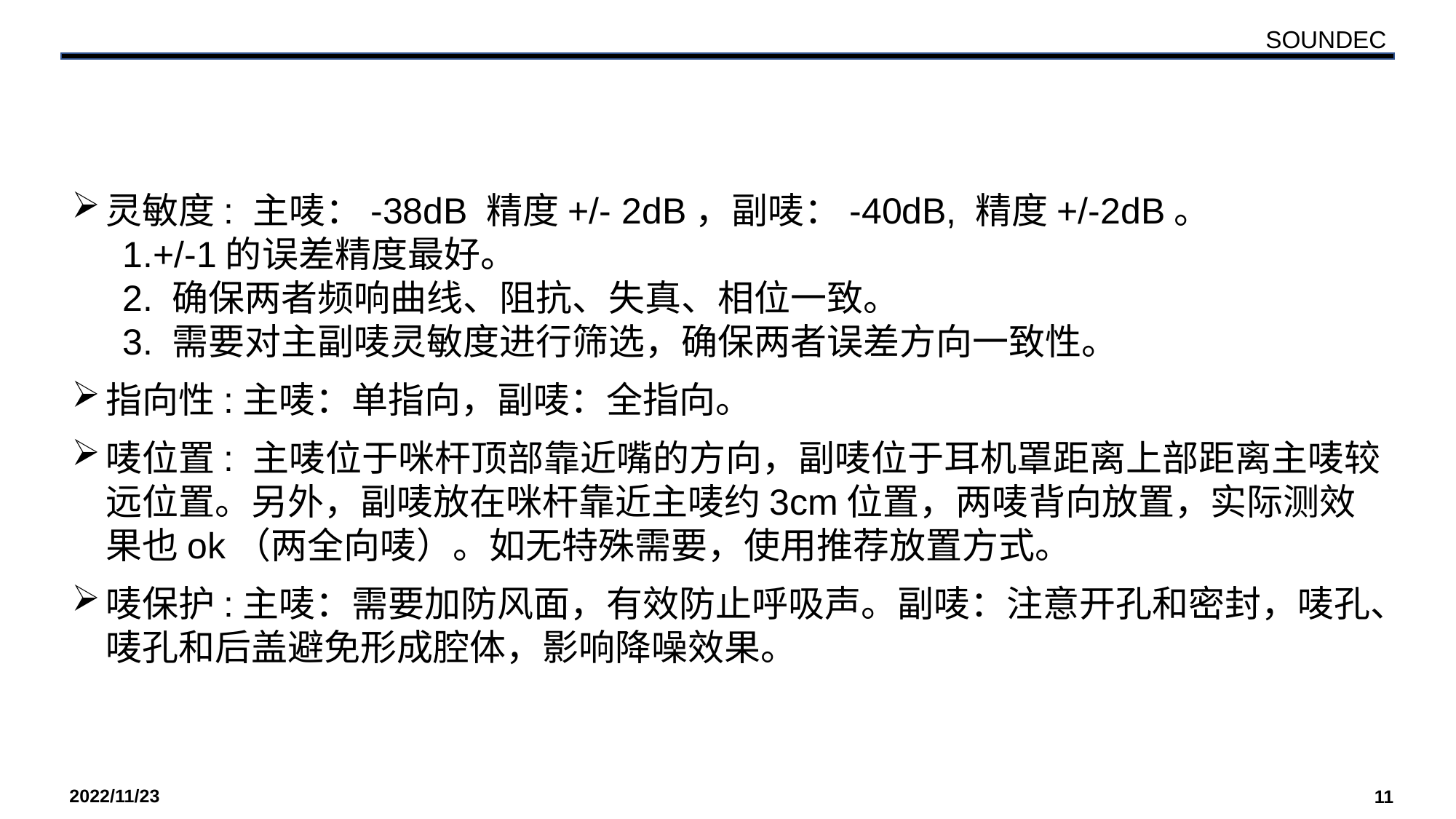

SOUNDEC

灵敏度: 主唛：-38dB 精度+/- 2dB，副唛：-40dB, 精度+/-2dB。
     1.+/-1的误差精度最好。
     2. 确保两者频响曲线、阻抗、失真、相位一致。
     3. 需要对主副唛灵敏度进行筛选，确保两者误差方向一致性。

指向性:主唛：单指向，副唛：全指向。

唛位置: 主唛位于咪杆顶部靠近嘴的方向，副唛位于耳机罩距离上部距离主唛较远位置。另外，副唛放在咪杆靠近主唛约3cm位置，两唛背向放置，实际测效果也ok（两全向唛）。如无特殊需要，使用推荐放置方式。

唛保护:主唛：需要加防风面，有效防止呼吸声。副唛：注意开孔和密封，唛孔、唛孔和后盖避免形成腔体，影响降噪效果。

2022/11/23
11